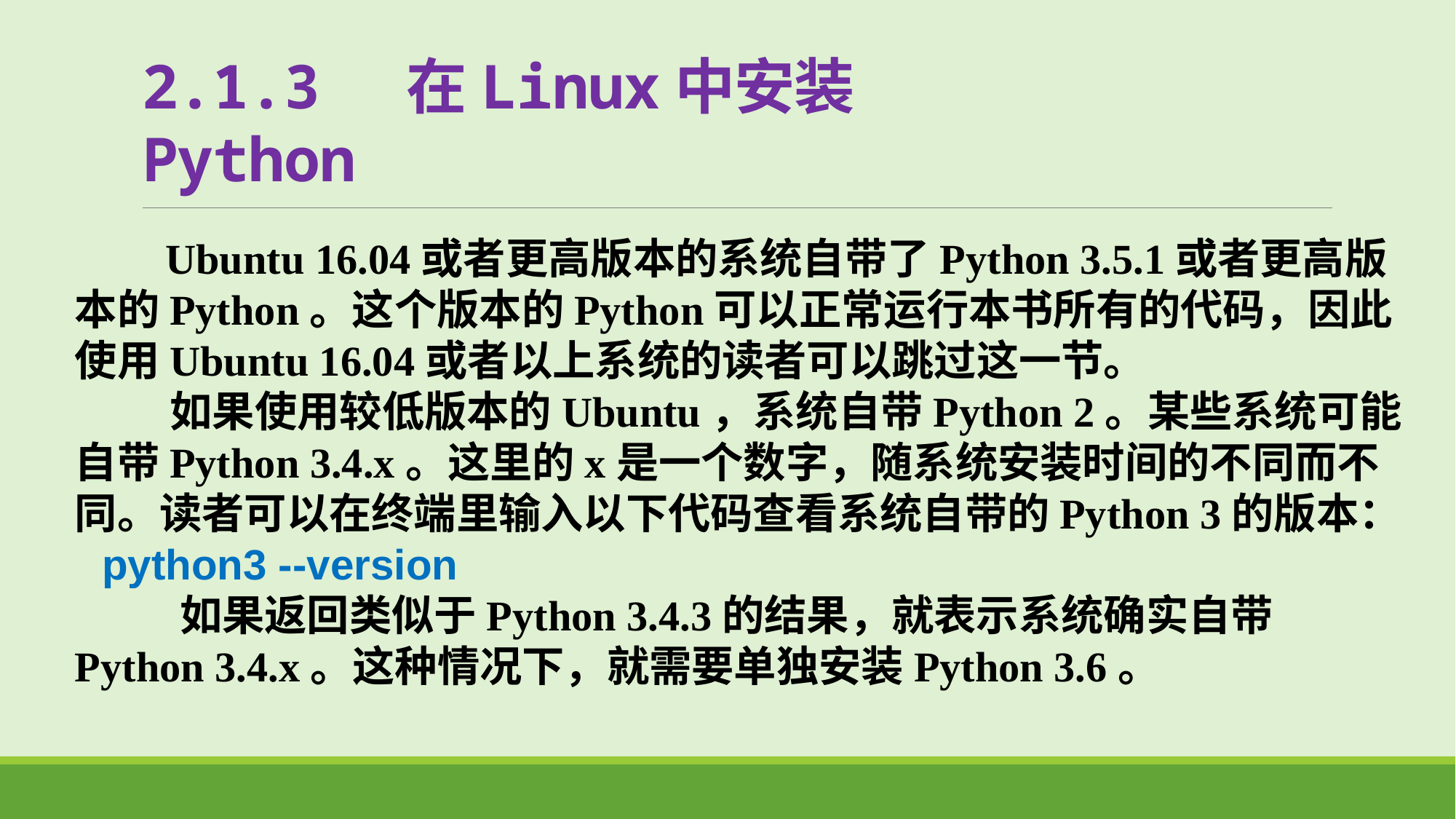

# 2.1.3  在Linux中安装Python
      Ubuntu 16.04或者更高版本的系统自带了Python 3.5.1或者更高版本的Python。这个版本的Python可以正常运行本书所有的代码，因此使用Ubuntu 16.04或者以上系统的读者可以跳过这一节。
      如果使用较低版本的Ubuntu，系统自带Python 2。某些系统可能自带Python 3.4.x。这里的x是一个数字，随系统安装时间的不同而不同。读者可以在终端里输入以下代码查看系统自带的Python 3的版本：
python3 --version
       如果返回类似于Python 3.4.3的结果，就表示系统确实自带Python 3.4.x。这种情况下，就需要单独安装Python 3.6。